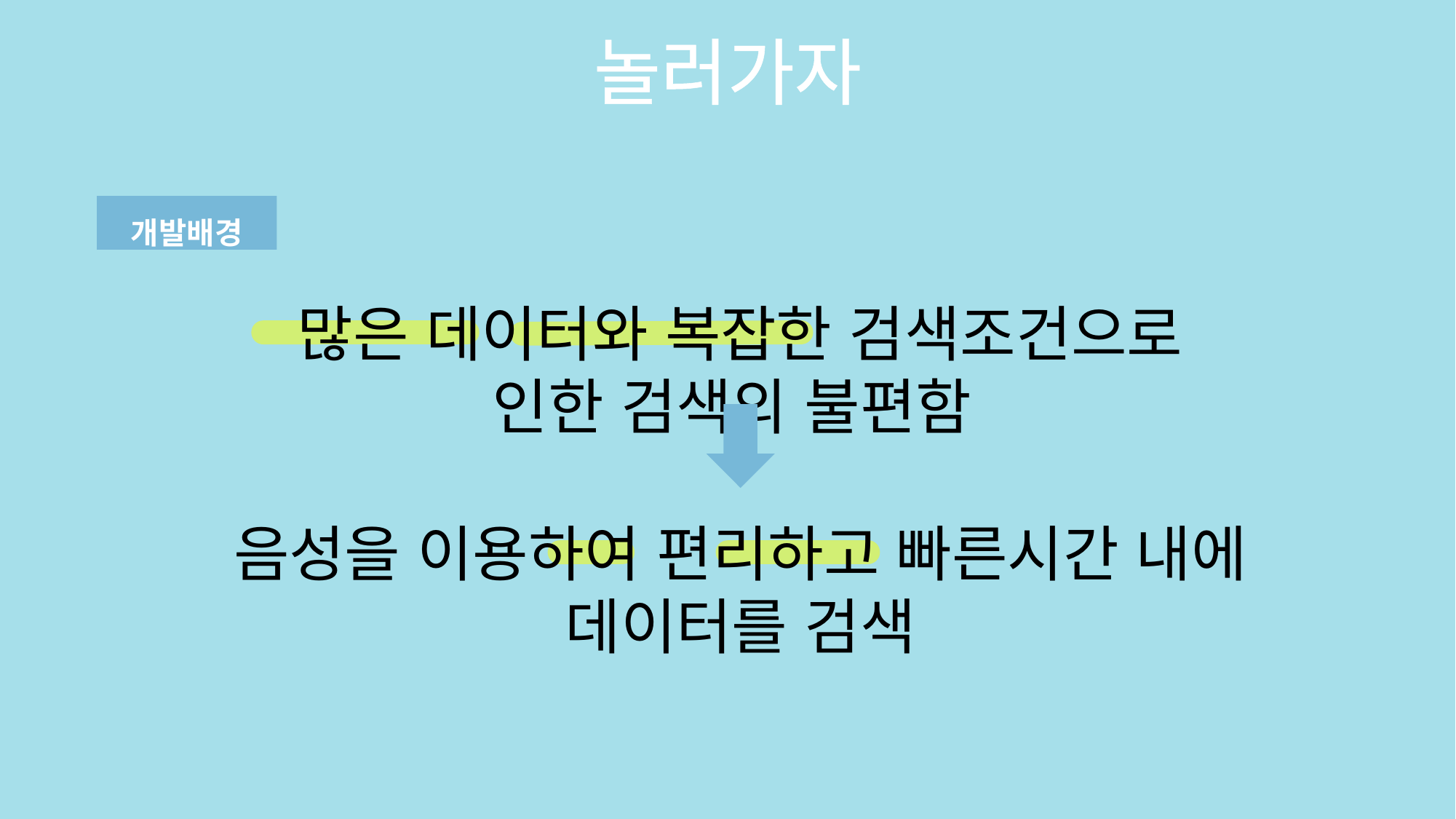

놀러가자
개발배경
많은 데이터와 복잡한 검색조건으로 인한 검색의 불편함

음성을 이용하여 편리하고 빠른시간 내에 데이터를 검색